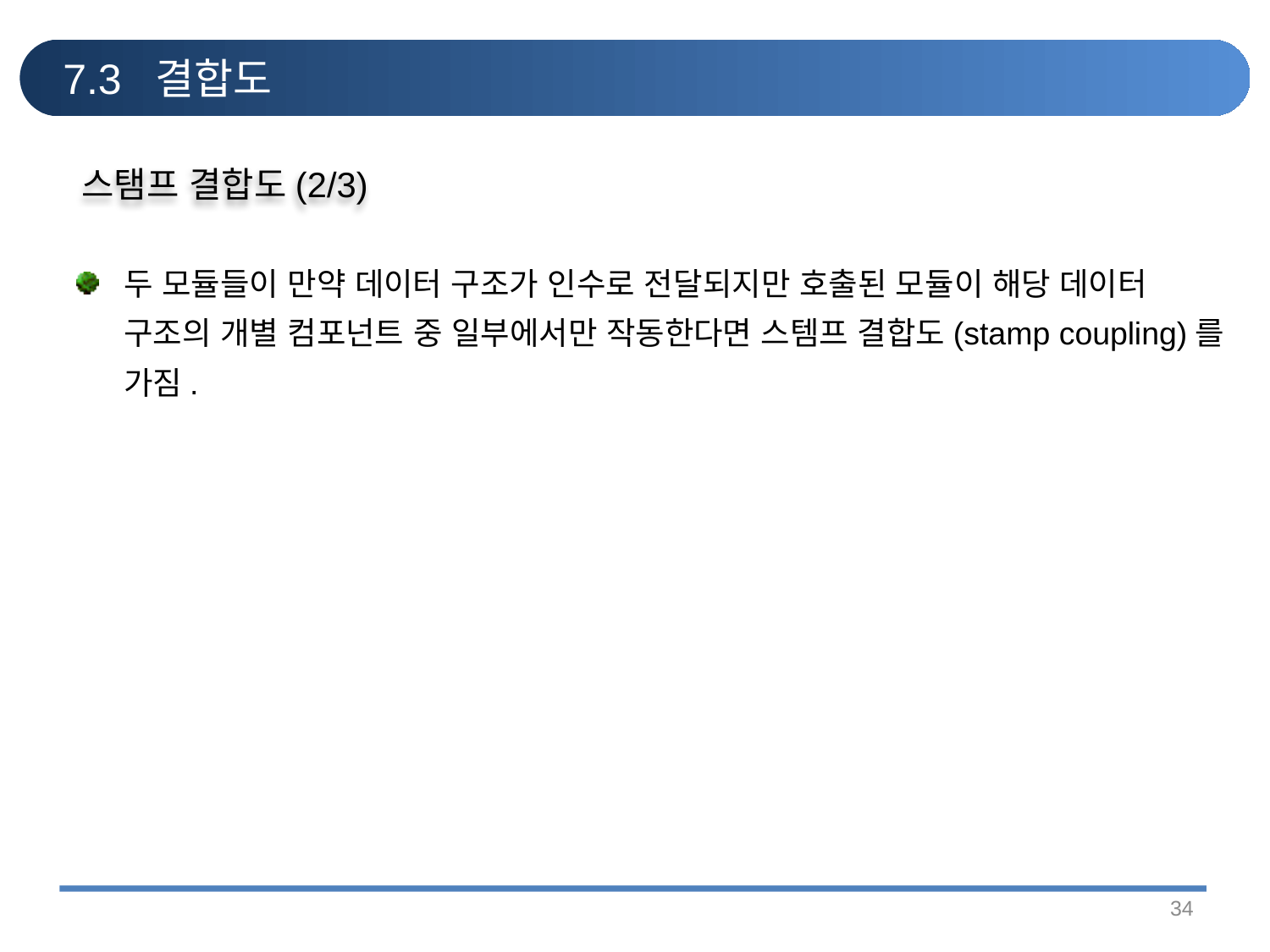

# 7.3  결합도
스탬프 결합도(2/3)
두 모듈들이 만약 데이터 구조가 인수로 전달되지만 호출된 모듈이 해당 데이터 구조의 개별 컴포넌트 중 일부에서만 작동한다면 스템프 결합도(stamp coupling)를 가짐.
34